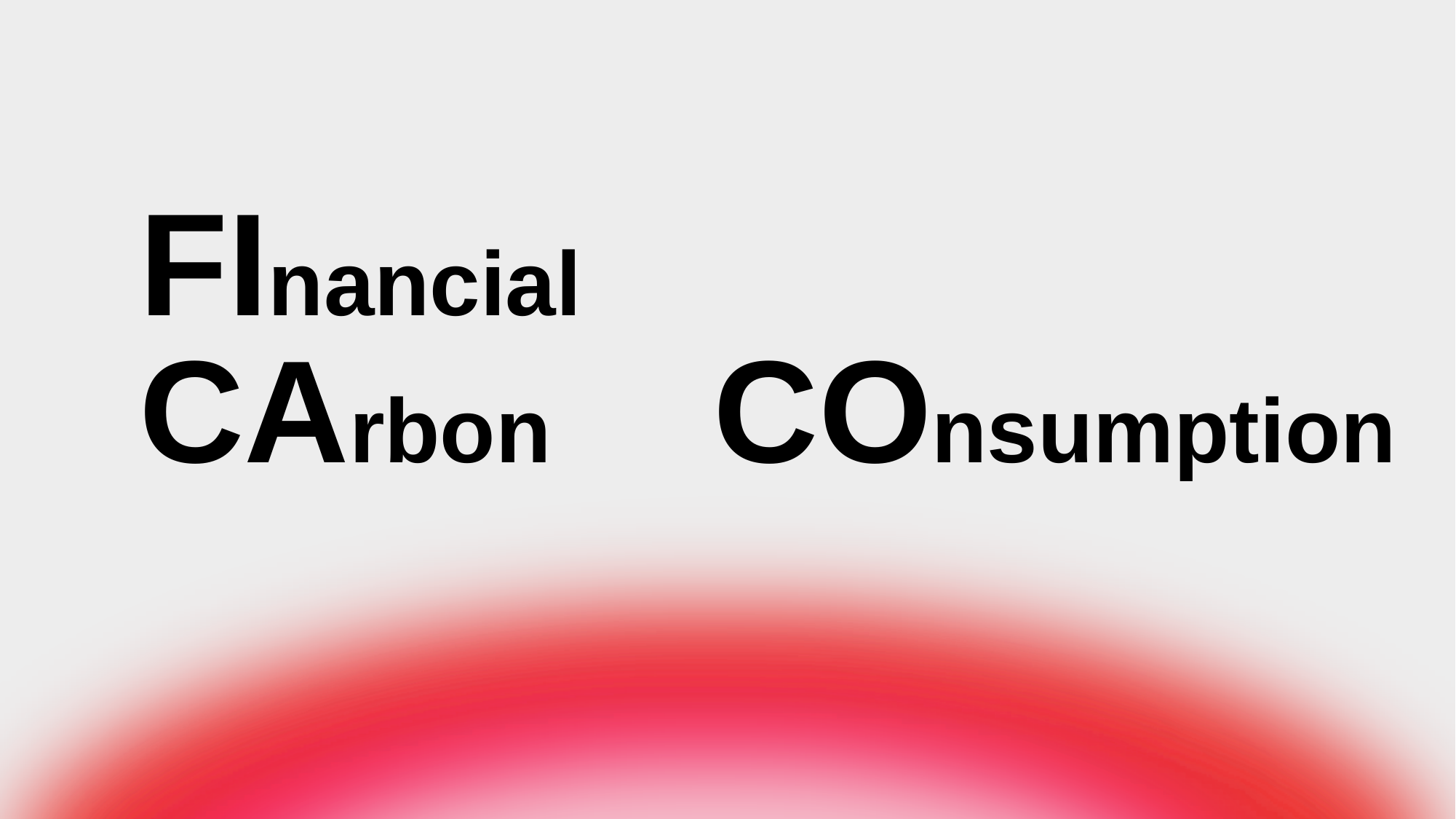

FInancial
CArbon
COnsumption
东方雨后彩虹小组
Fintech product design presentation